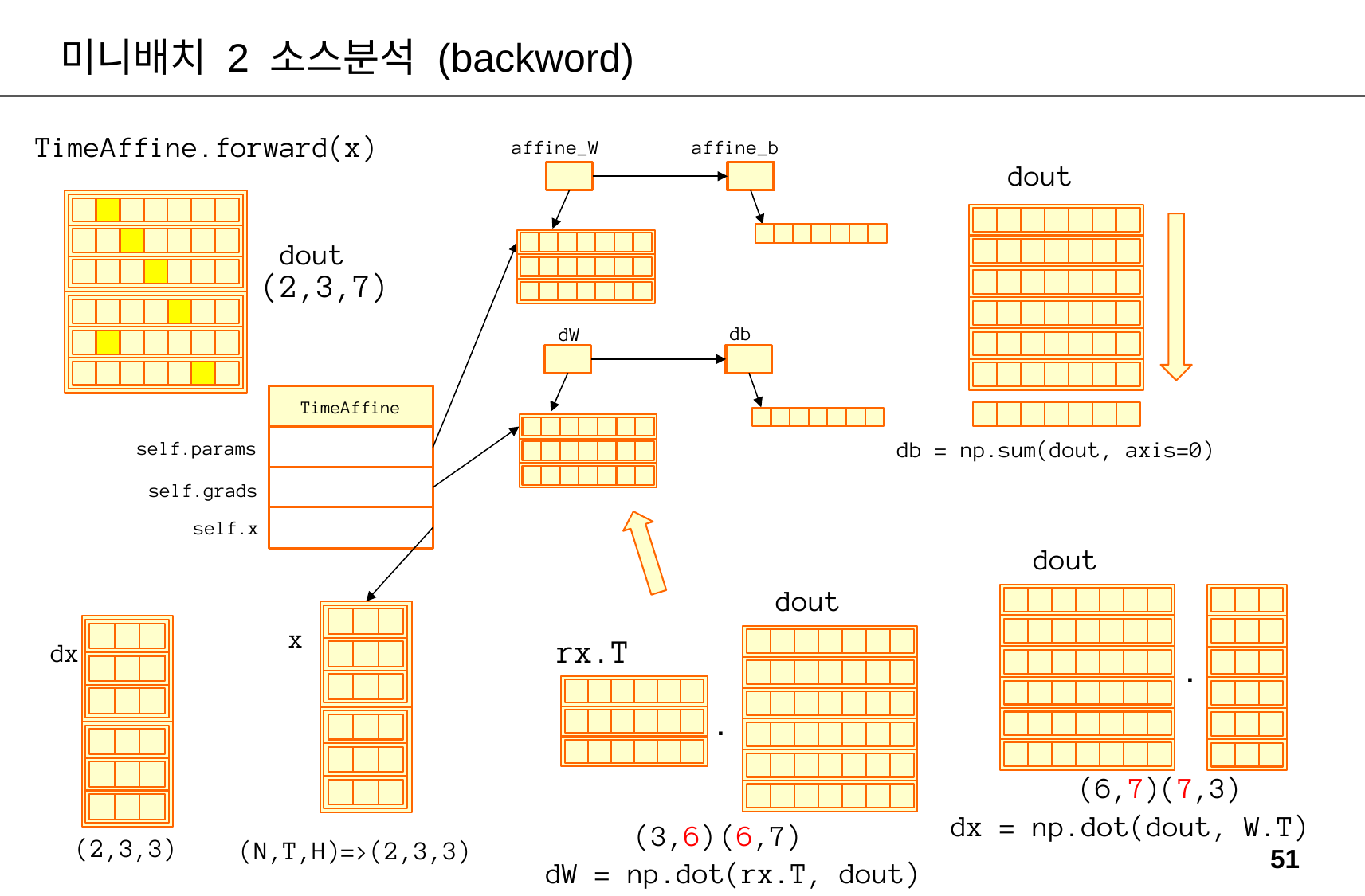

미니배치 2 소스분석 (backword)
TimeAffine.forward(x)
affine_b
affine_W
dout

dout

(2,3,7)

db
dW

TimeAffine

db = np.sum(dout, axis=0)
self.params

self.grads

self.x

dout
dout

x

rx.T

dx
.

.

(6,7)(7,3)

dx = np.dot(dout, W.T)
(6,7)
(3,6)
(2,3,3)
(N,T,H)=>(2,3,3)
dW = np.dot(rx.T, dout)